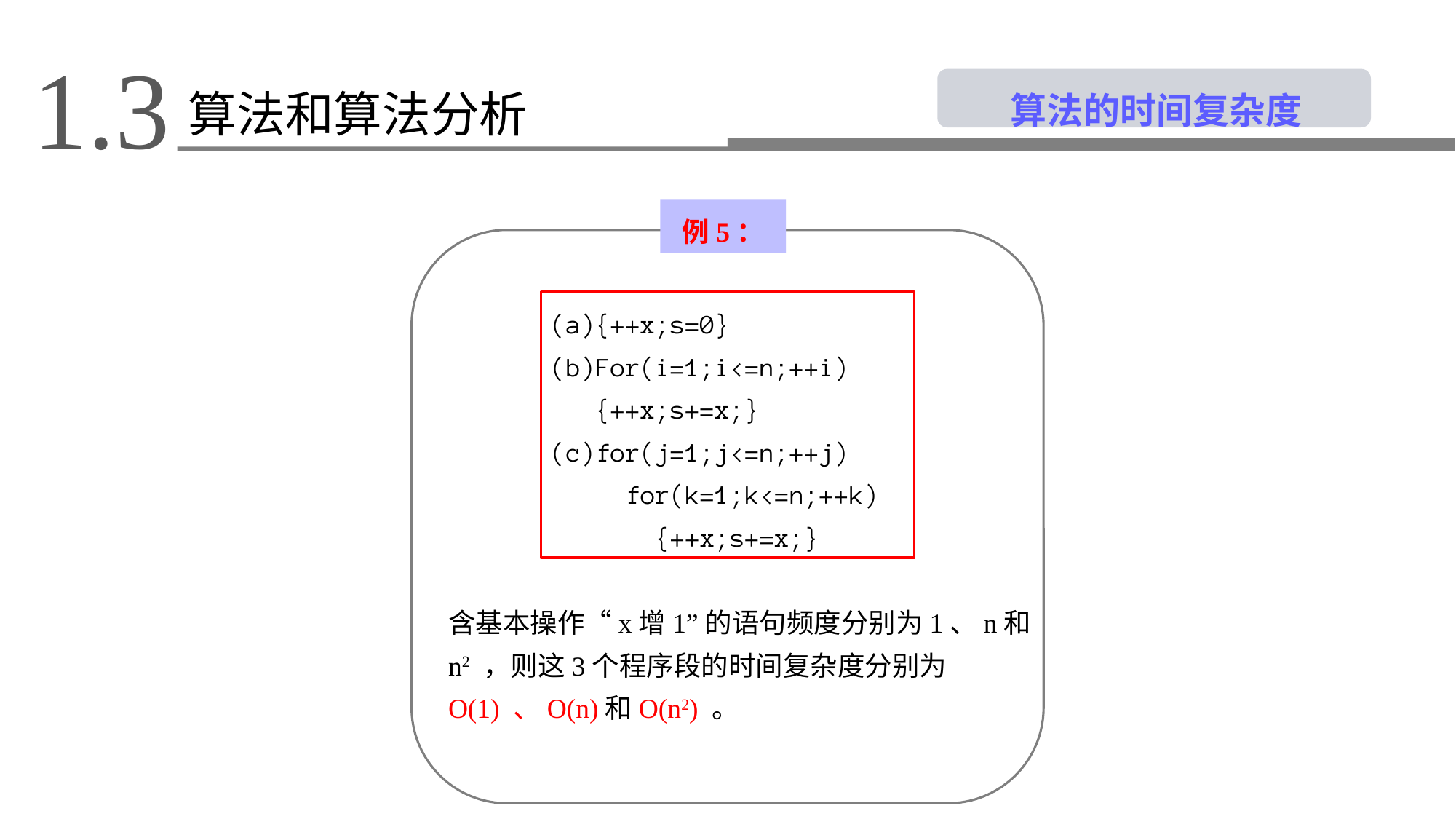

1.3

 算法的时间复杂度
算法和算法分析

例5：

(a){++x;s=0}
(b)For(i=1;i<=n;++i)
   {++x;s+=x;}
(c)for(j=1;j<=n;++j)
     for(k=1;k<=n;++k)
       {++x;s+=x;}
含基本操作“x增1”的语句频度分别为1、n和n2 ，则这3个程序段的时间复杂度分别为O(1) 、O(n)和O(n2) 。